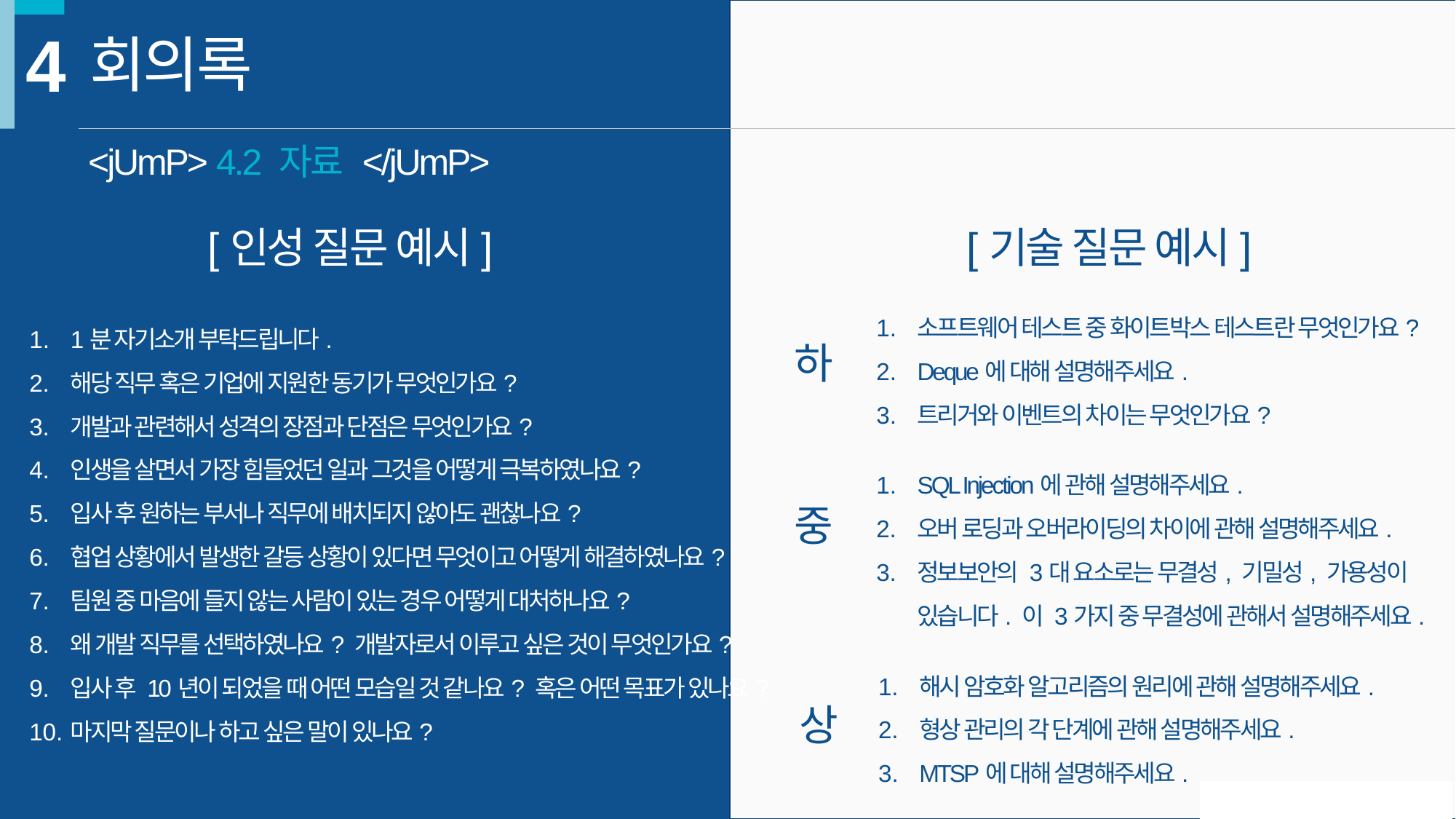

4
회의록
<jUmP> 4.2 자료 </jUmP>
[인성 질문 예시]
[기술 질문 예시]
소프트웨어 테스트 중 화이트박스 테스트란 무엇인가요?
Deque에 대해 설명해주세요.
트리거와 이벤트의 차이는 무엇인가요?
하
SQL Injection에 관해 설명해주세요.
오버 로딩과 오버라이딩의 차이에 관해 설명해주세요.
정보보안의 3대 요소로는 무결성, 기밀성, 가용성이 있습니다. 이 3가지 중 무결성에 관해서 설명해주세요.
중
해시 암호화 알고리즘의 원리에 관해 설명해주세요.
형상 관리의 각 단계에 관해 설명해주세요.
MTSP에 대해 설명해주세요.
상
1분 자기소개 부탁드립니다.
해당 직무 혹은 기업에 지원한 동기가 무엇인가요?
개발과 관련해서 성격의 장점과 단점은 무엇인가요?
인생을 살면서 가장 힘들었던 일과 그것을 어떻게 극복하였나요?
입사 후 원하는 부서나 직무에 배치되지 않아도 괜찮나요?
협업 상황에서 발생한 갈등 상황이 있다면 무엇이고 어떻게 해결하였나요?
팀원 중 마음에 들지 않는 사람이 있는 경우 어떻게 대처하나요?
왜 개발 직무를 선택하였나요? 개발자로서 이루고 싶은 것이 무엇인가요?
입사 후 10년이 되었을 때 어떤 모습일 것 같나요? 혹은 어떤 목표가 있나요?
마지막 질문이나 하고 싶은 말이 있나요?